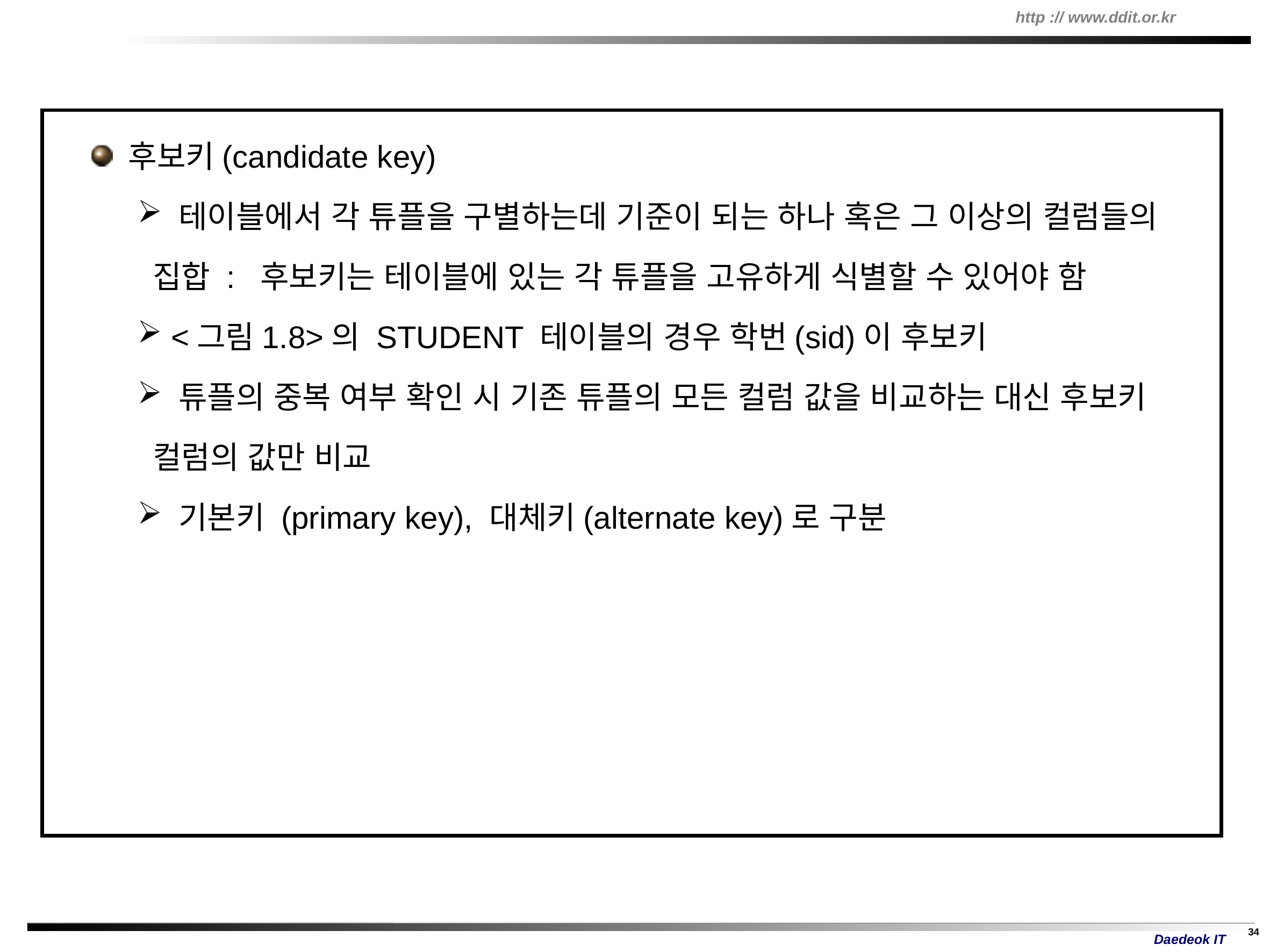

후보키(candidate key)
 테이블에서 각 튜플을 구별하는데 기준이 되는 하나 혹은 그 이상의 컬럼들의 집합 :  후보키는 테이블에 있는 각 튜플을 고유하게 식별할 수 있어야 함
 <그림1.8>의 STUDENT 테이블의 경우 학번(sid)이 후보키
 튜플의 중복 여부 확인 시 기존 튜플의 모든 컬럼 값을 비교하는 대신 후보키 컬럼의 값만 비교
 기본키 (primary key), 대체키(alternate key)로 구분